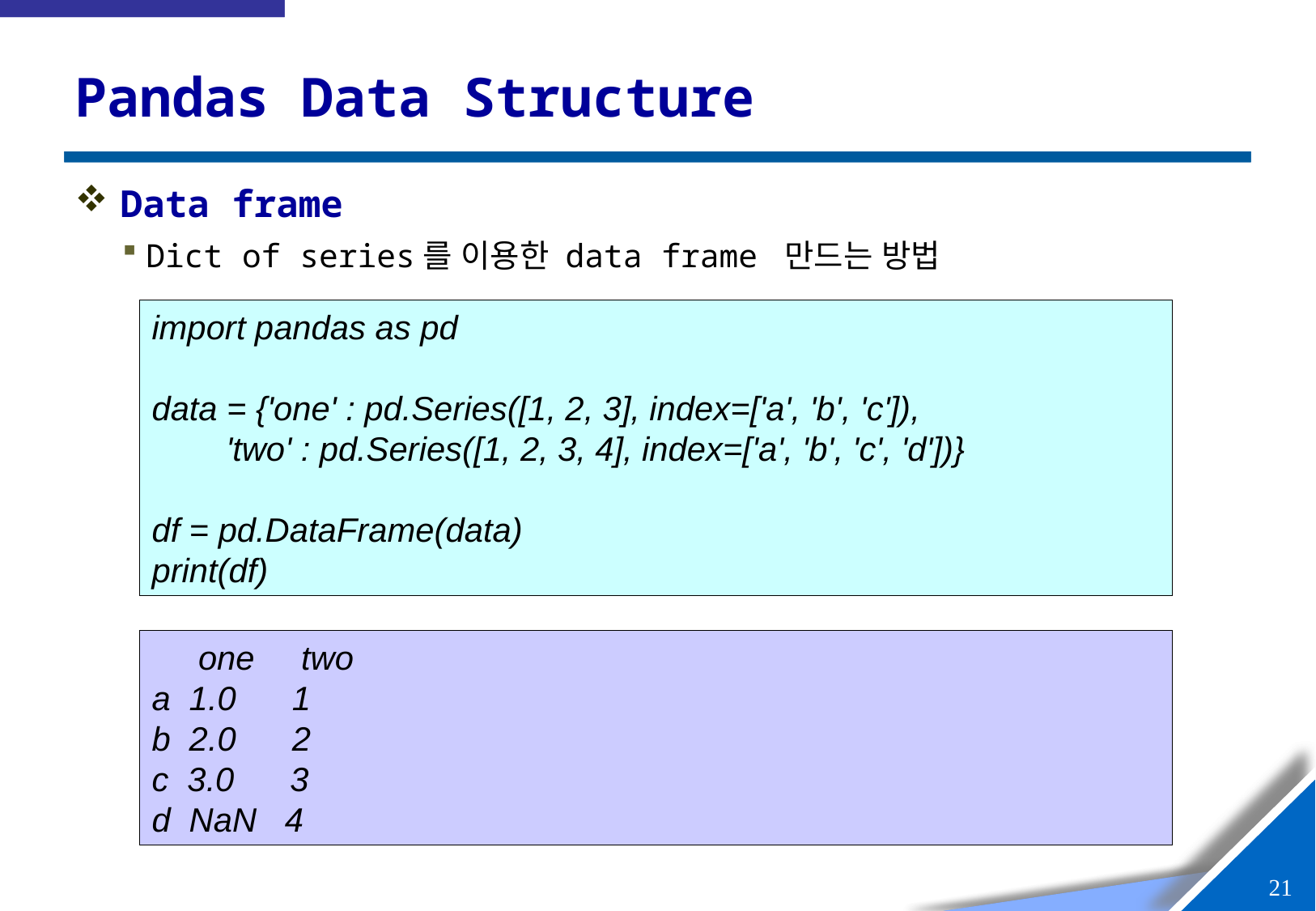

# Pandas Data Structure
Data frame
Dict of series를 이용한 data frame 만드는 방법

import pandas as pd

data = {'one' : pd.Series([1, 2, 3], index=['a', 'b', 'c']),
        'two' : pd.Series([1, 2, 3, 4], index=['a', 'b', 'c', 'd'])}

df = pd.DataFrame(data)
print(df)
     one     two
a  1.0      1
b  2.0      2
c  3.0      3
d  NaN   4
21